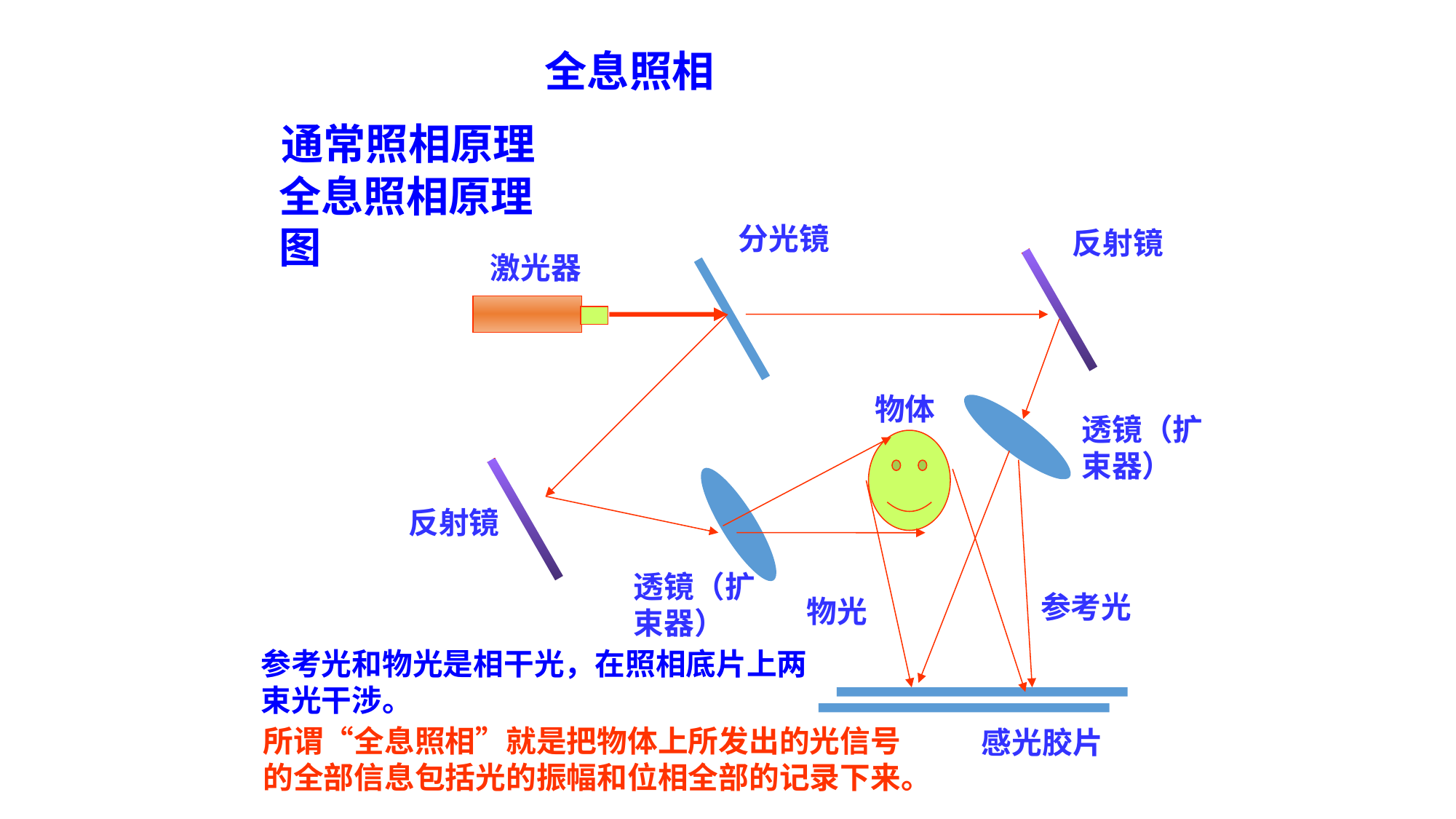

全息照相
通常照相原理
全息照相原理图
分光镜
反射镜

激光器

物体
透镜（扩束器）

反射镜

透镜（扩束器）
参考光
物光
参考光和物光是相干光，在照相底片上两束光干涉。

所谓“全息照相”就是把物体上所发出的光信号的全部信息包括光的振幅和位相全部的记录下来。
感光胶片